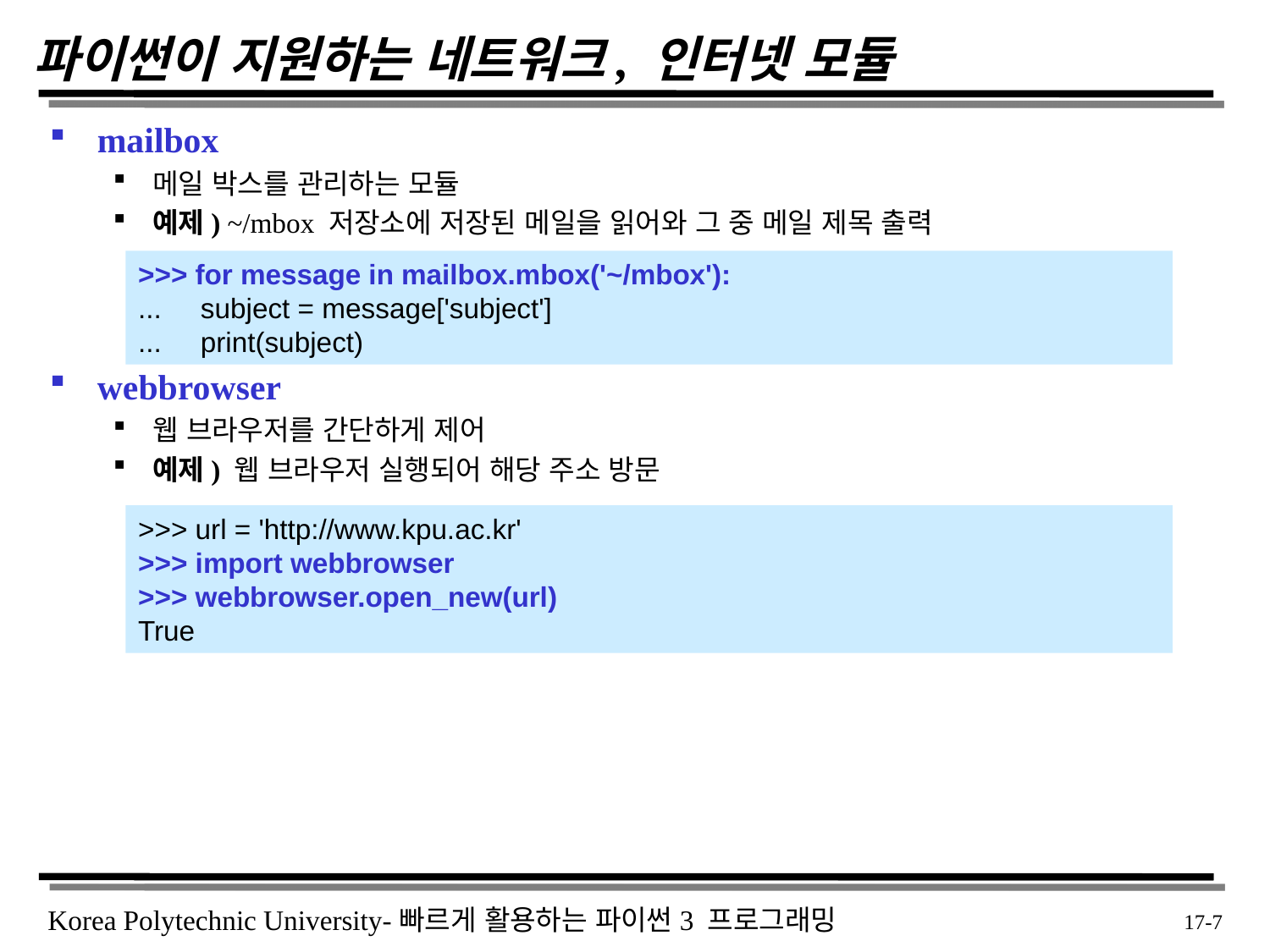

# 파이썬이 지원하는 네트워크, 인터넷 모듈
mailbox
메일 박스를 관리하는 모듈
예제) ~/mbox 저장소에 저장된 메일을 읽어와 그 중 메일 제목 출력

webbrowser
웹 브라우저를 간단하게 제어
예제) 웹 브라우저 실행되어 해당 주소 방문

>>> for message in mailbox.mbox('~/mbox'):
...     subject = message['subject']
...     print(subject)
>>> url = 'http://www.kpu.ac.kr'
>>> import webbrowser
>>> webbrowser.open_new(url)
True
 17-7